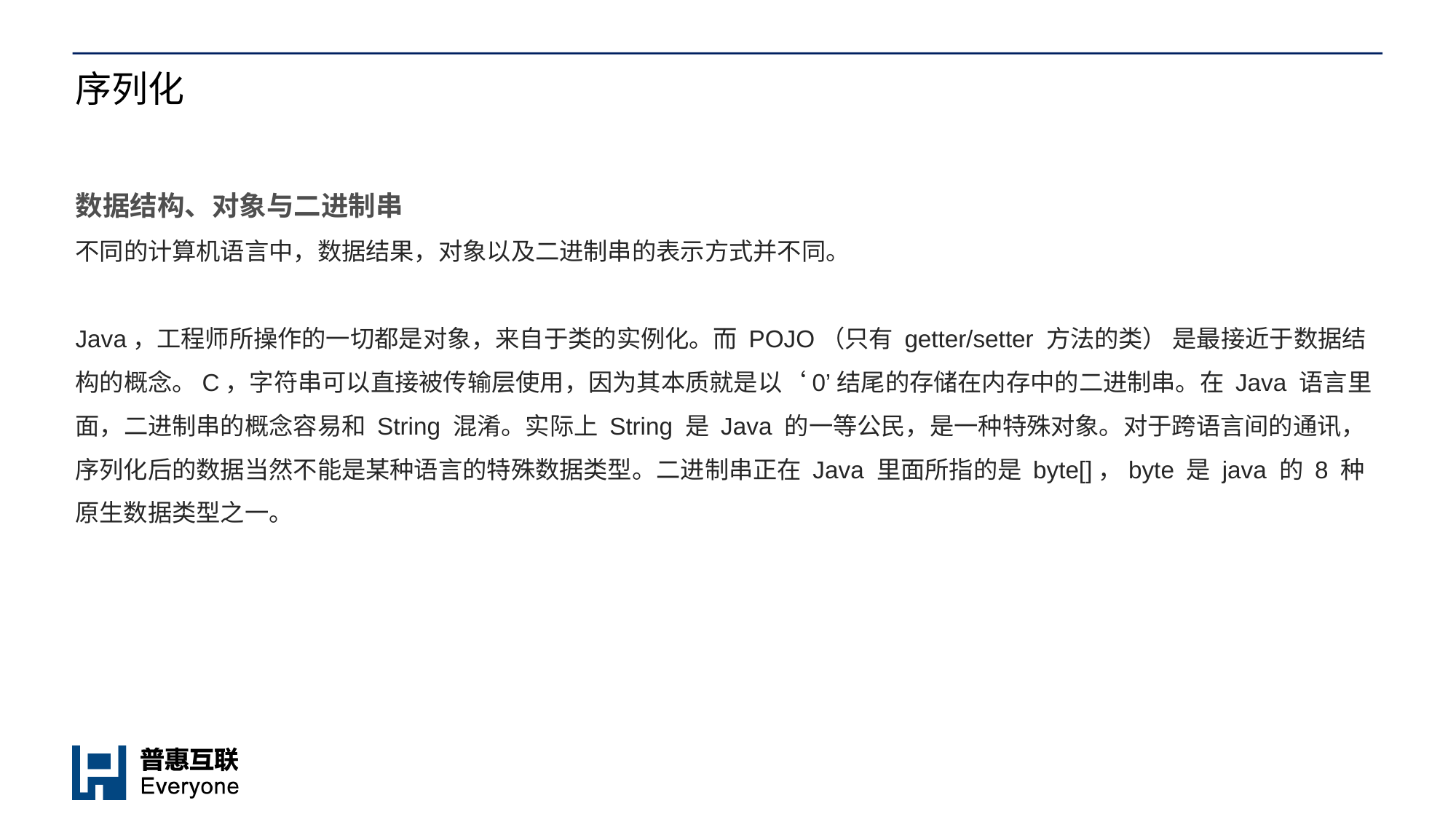

# 序列化
数据结构、对象与二进制串
不同的计算机语言中，数据结果，对象以及二进制串的表示方式并不同。

Java，工程师所操作的一切都是对象，来自于类的实例化。而 POJO（只有 getter/setter 方法的类） 是最接近于数据结构的概念。C，字符串可以直接被传输层使用，因为其本质就是以‘0’结尾的存储在内存中的二进制串。在 Java 语言里面，二进制串的概念容易和 String 混淆。实际上 String 是 Java 的一等公民，是一种特殊对象。对于跨语言间的通讯，序列化后的数据当然不能是某种语言的特殊数据类型。二进制串正在 Java 里面所指的是 byte[]，byte 是 java 的 8 种原生数据类型之一。